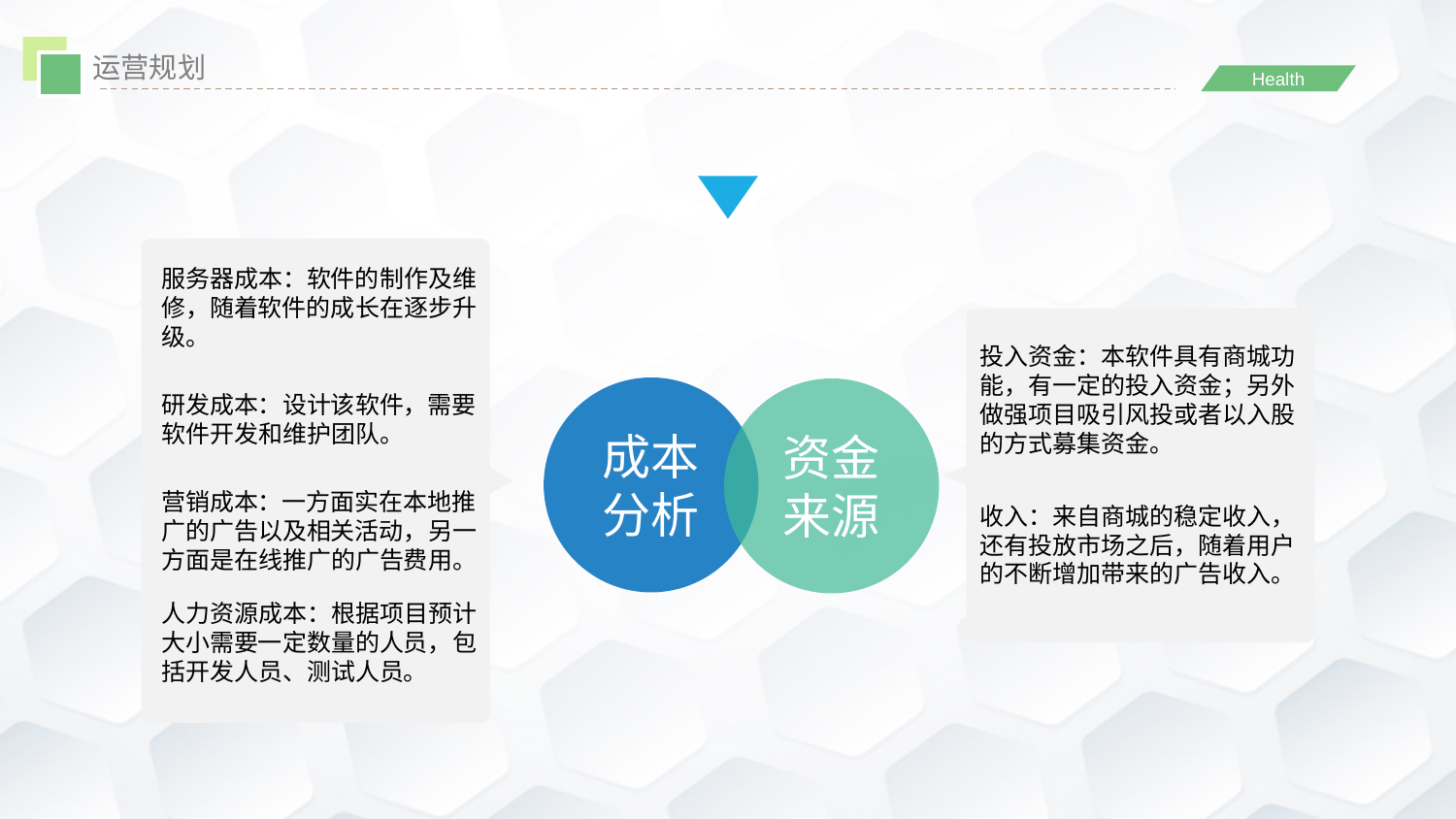

运营规划

服务器成本：软件的制作及维修，随着软件的成长在逐步升级。

投入资金：本软件具有商城功能，有一定的投入资金；另外做强项目吸引风投或者以入股的方式募集资金。
研发成本：设计该软件，需要软件开发和维护团队。
成本分析
资金来源
营销成本：一方面实在本地推广的广告以及相关活动，另一方面是在线推广的广告费用。
收入：来自商城的稳定收入，还有投放市场之后，随着用户的不断增加带来的广告收入。
人力资源成本：根据项目预计大小需要一定数量的人员，包括开发人员、测试人员。